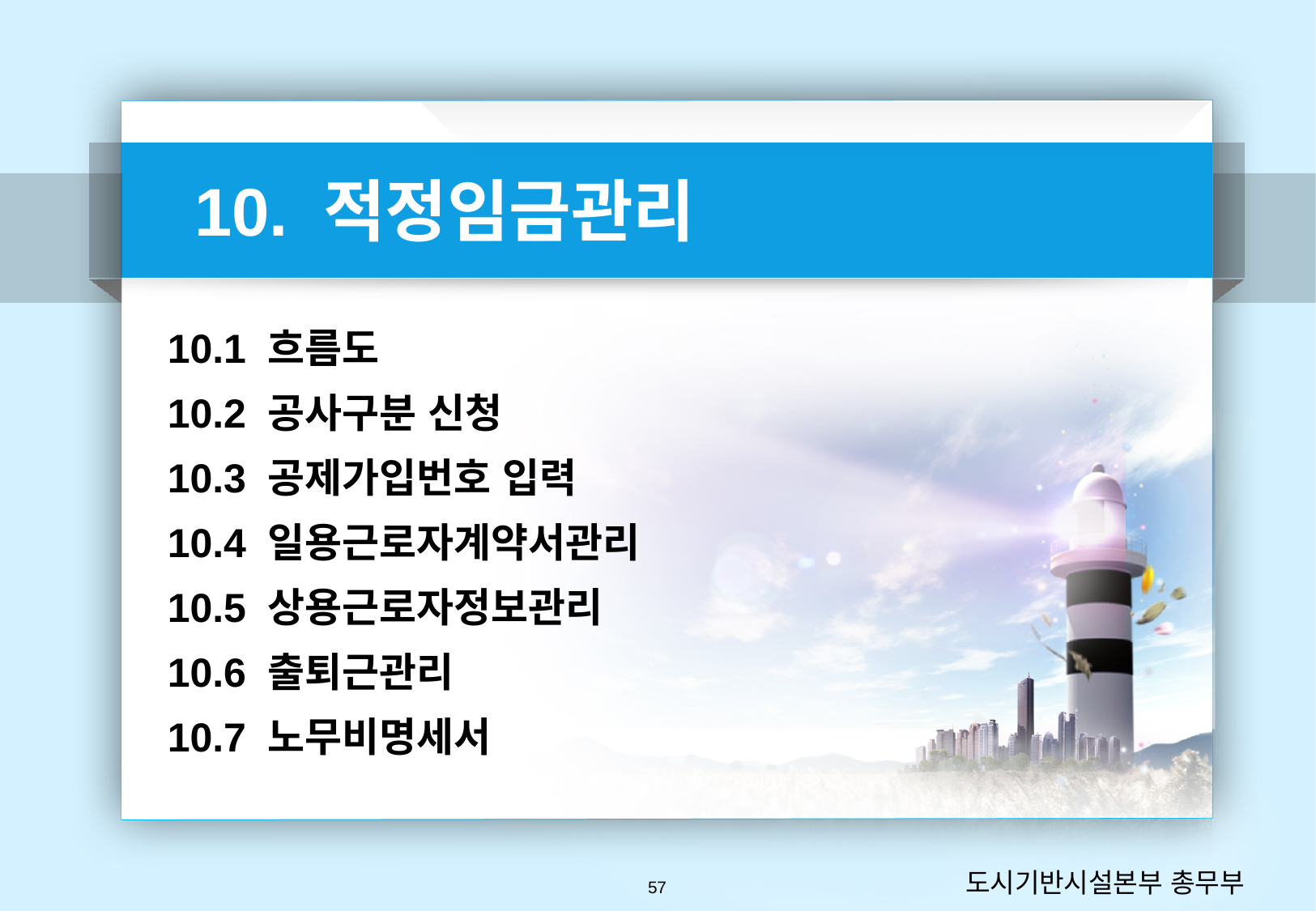

10. 적정임금관리
10.1 흐름도
10.2 공사구분 신청
10.3 공제가입번호 입력
10.4 일용근로자계약서관리
10.5 상용근로자정보관리
10.6 출퇴근관리
10.7 노무비명세서